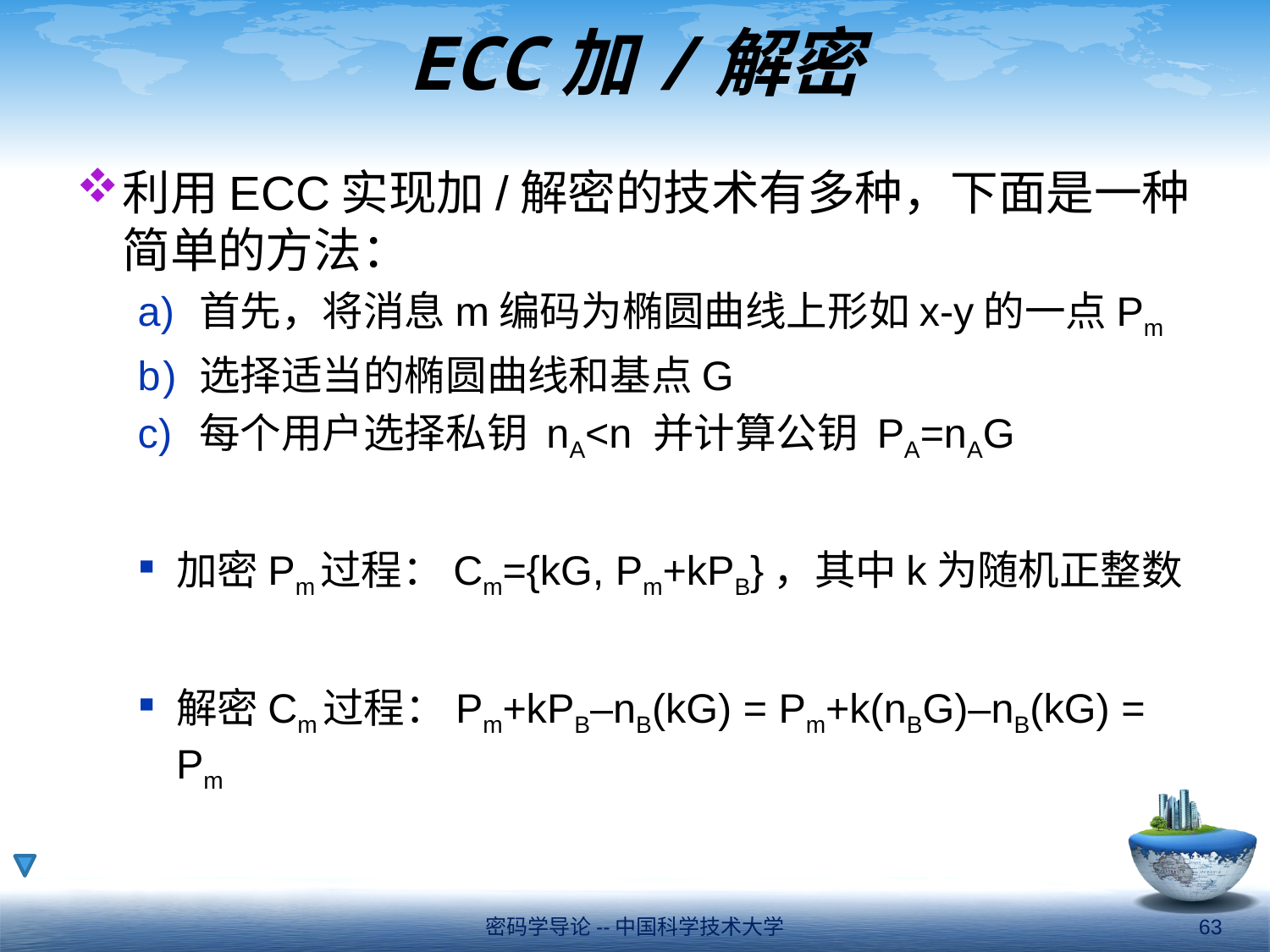

# ECC加/解密
利用ECC实现加/解密的技术有多种，下面是一种简单的方法：
首先，将消息m编码为椭圆曲线上形如x-y的一点Pm
选择适当的椭圆曲线和基点G
每个用户选择私钥 nA<n 并计算公钥 PA=nAG

加密Pm过程：Cm={kG, Pm+kPB}，其中k为随机正整数

解密Cm过程：Pm+kPB–nB(kG) = Pm+k(nBG)–nB(kG) = Pm

密码学导论--中国科学技术大学
63